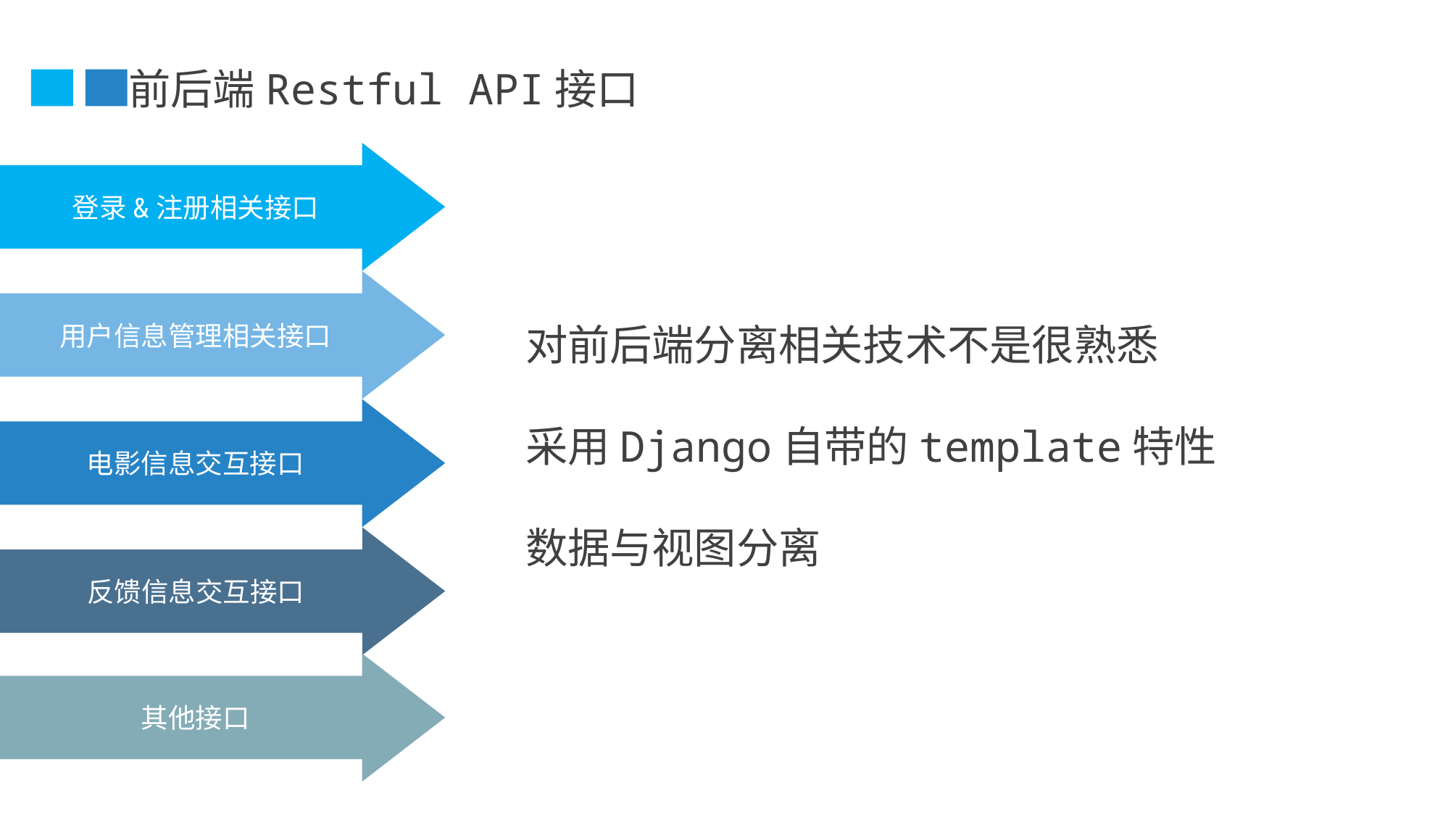

前后端Restful API接口

登录&注册相关接口
用户信息管理相关接口
电影信息交互接口
反馈信息交互接口
其他接口
对前后端分离相关技术不是很熟悉

采用Django自带的template特性

数据与视图分离